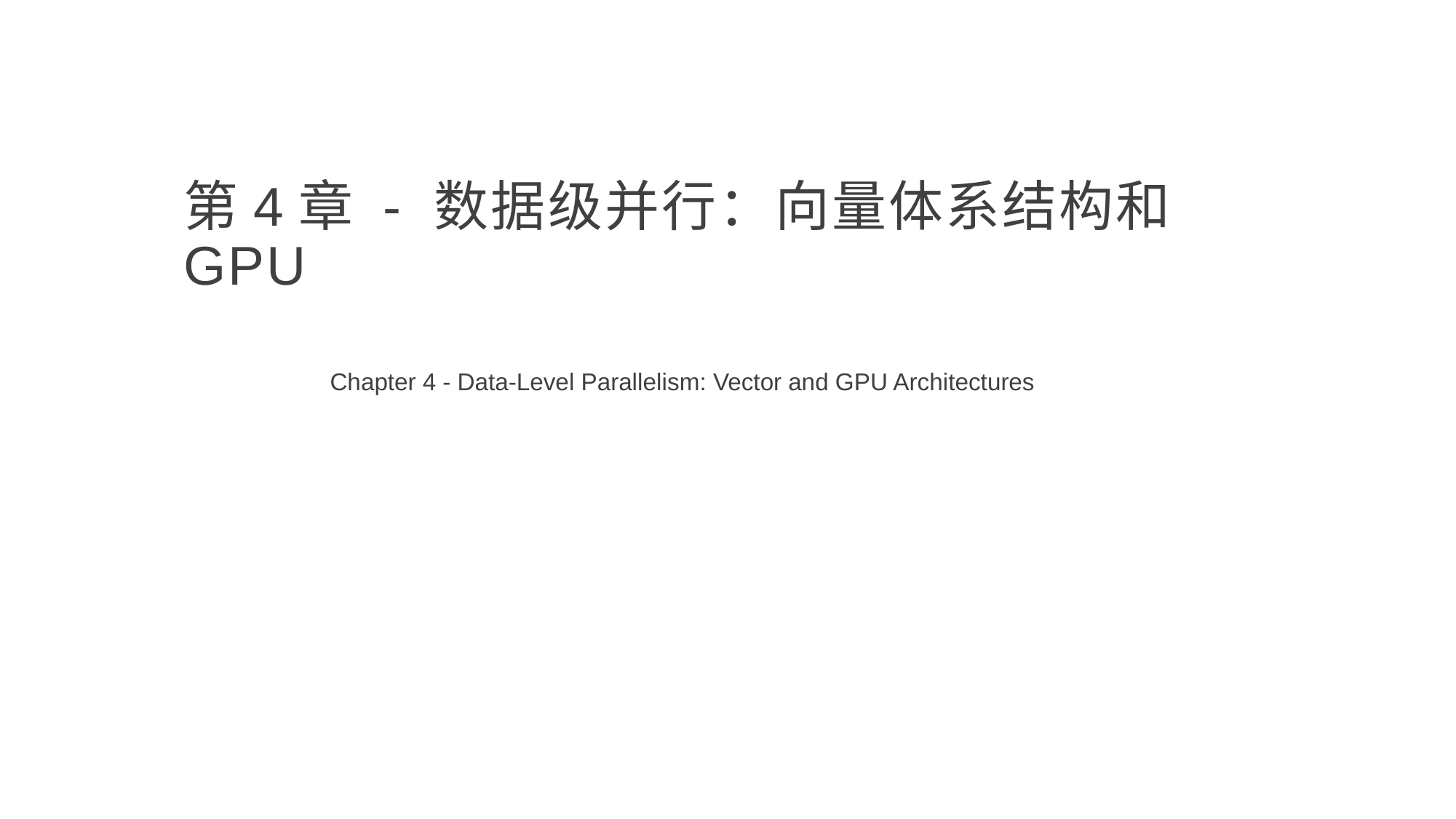

# 第4章 - 数据级并行：向量体系结构和GPU
Chapter 4 - Data-Level Parallelism: Vector and GPU Architectures